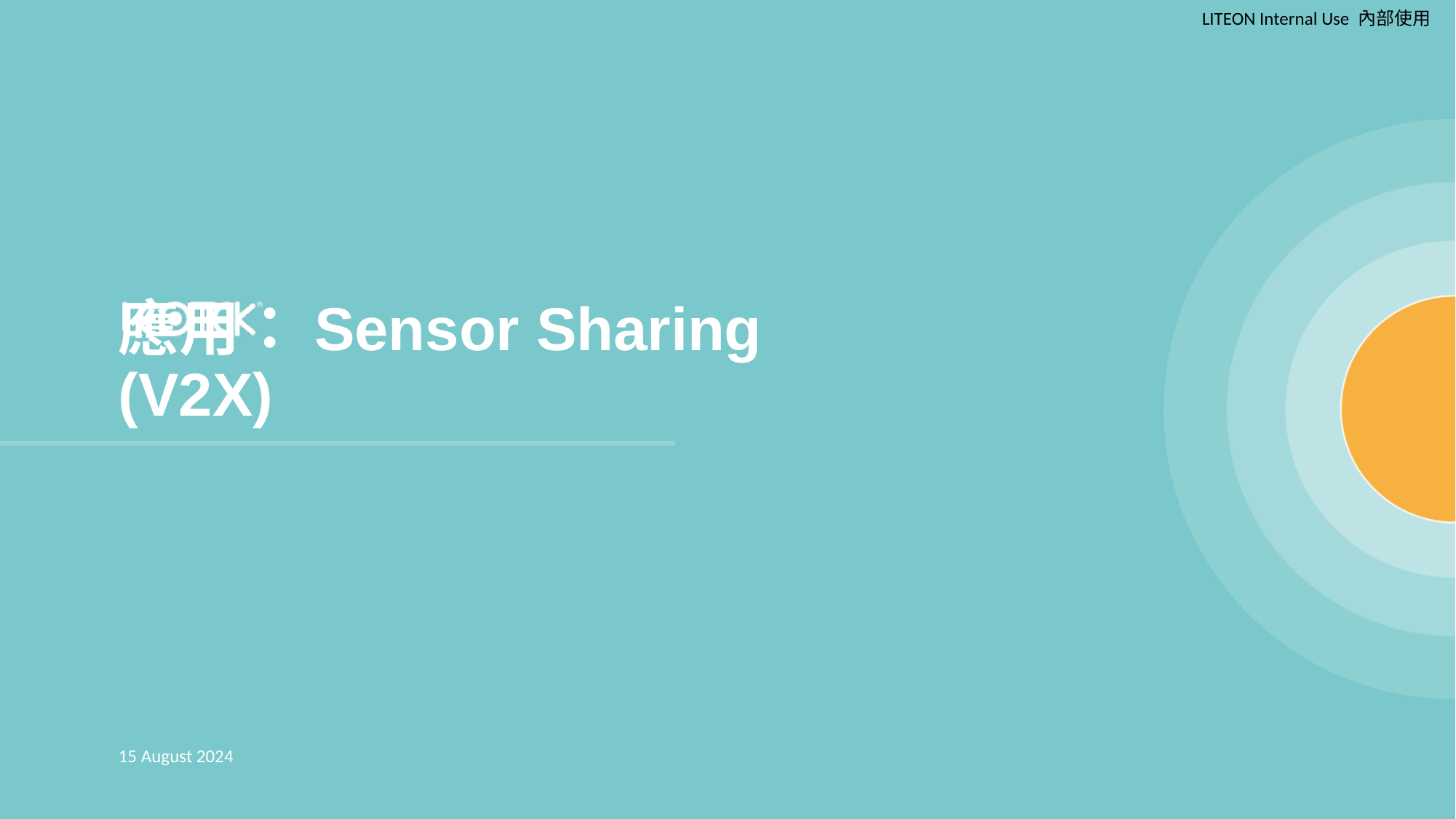

應用：Sensor Sharing (V2X)
#
15 August 2024